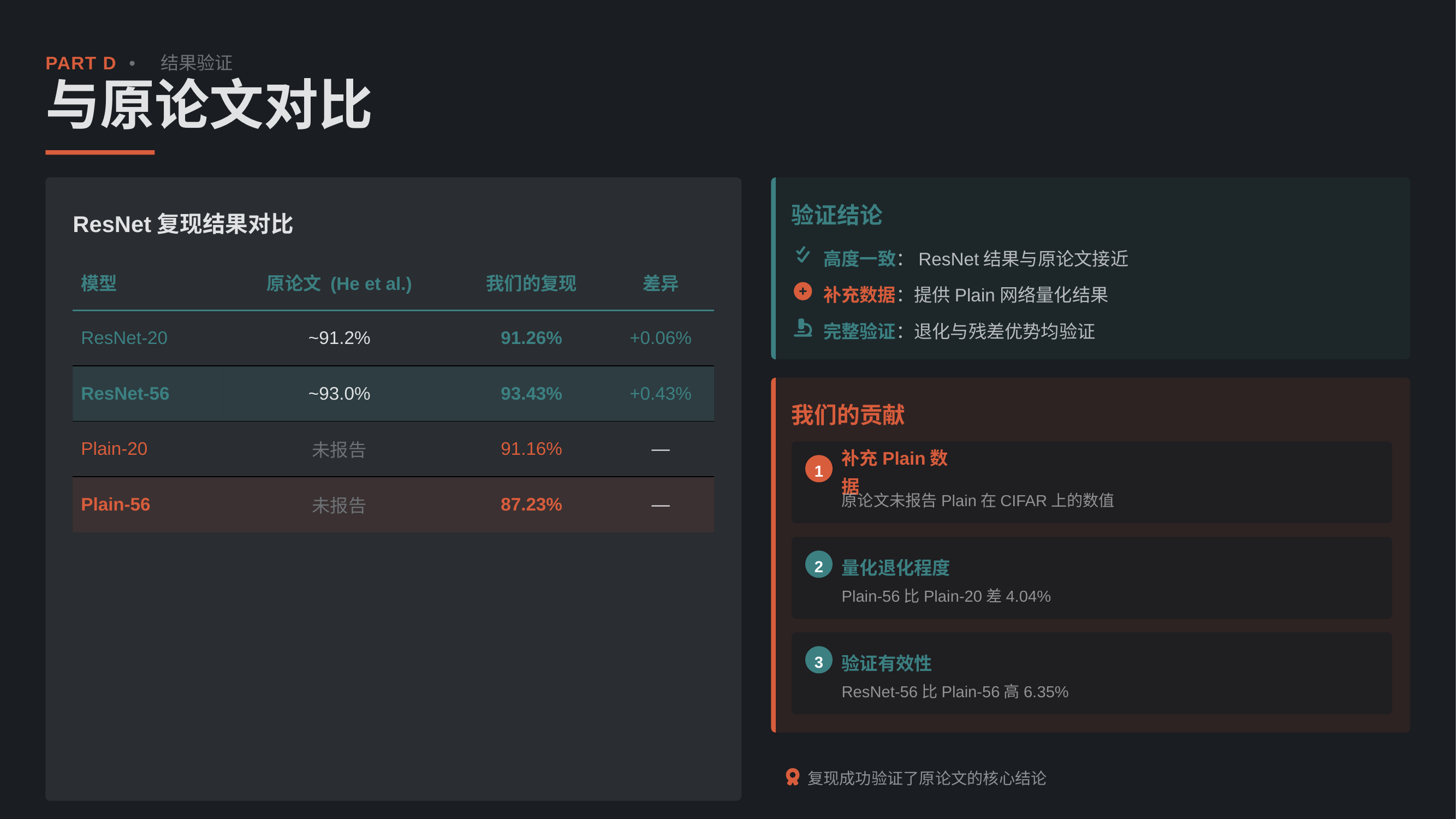

PART D
•
结果验证
与原论文对比

验证结论
ResNet复现结果对比
高度一致：ResNet结果与原论文接近

| 模型 | 原论文 (He et al.) | 我们的复现 | 差异 |
| --- | --- | --- | --- |
| ResNet-20 | ~91.2% | 91.26% | +0.06% |
| ResNet-56 | ~93.0% | 93.43% | +0.43% |
| Plain-20 | 未报告 | 91.16% | — |
| Plain-56 | 未报告 | 87.23% | — |
补充数据：提供Plain网络量化结果

完整验证：退化与残差优势均验证

我们的贡献

1

补充Plain数据
原论文未报告Plain在CIFAR上的数值

2

量化退化程度
Plain-56比Plain-20差4.04%

3

验证有效性
ResNet-56比Plain-56高6.35%

复现成功验证了原论文的核心结论